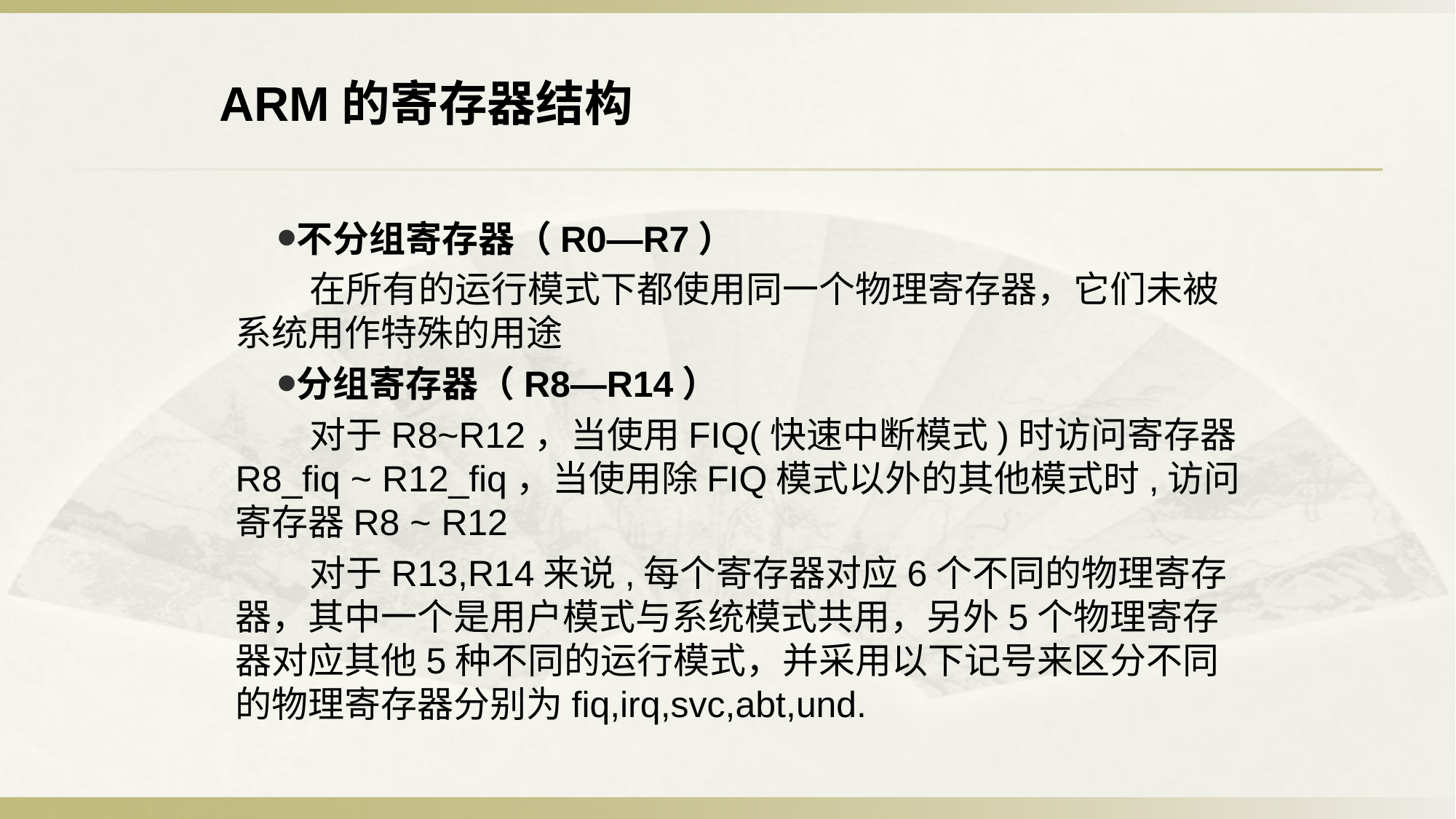

ARM的寄存器结构
不分组寄存器（R0—R7）
        在所有的运行模式下都使用同一个物理寄存器，它们未被系统用作特殊的用途
分组寄存器（R8—R14）
        对于R8~R12，当使用FIQ(快速中断模式)时访问寄存器R8_fiq ~ R12_fiq，当使用除FIQ模式以外的其他模式时,访问寄存器R8 ~ R12
        对于R13,R14来说,每个寄存器对应6个不同的物理寄存器，其中一个是用户模式与系统模式共用，另外5个物理寄存器对应其他5种不同的运行模式，并采用以下记号来区分不同的物理寄存器分别为fiq,irq,svc,abt,und.